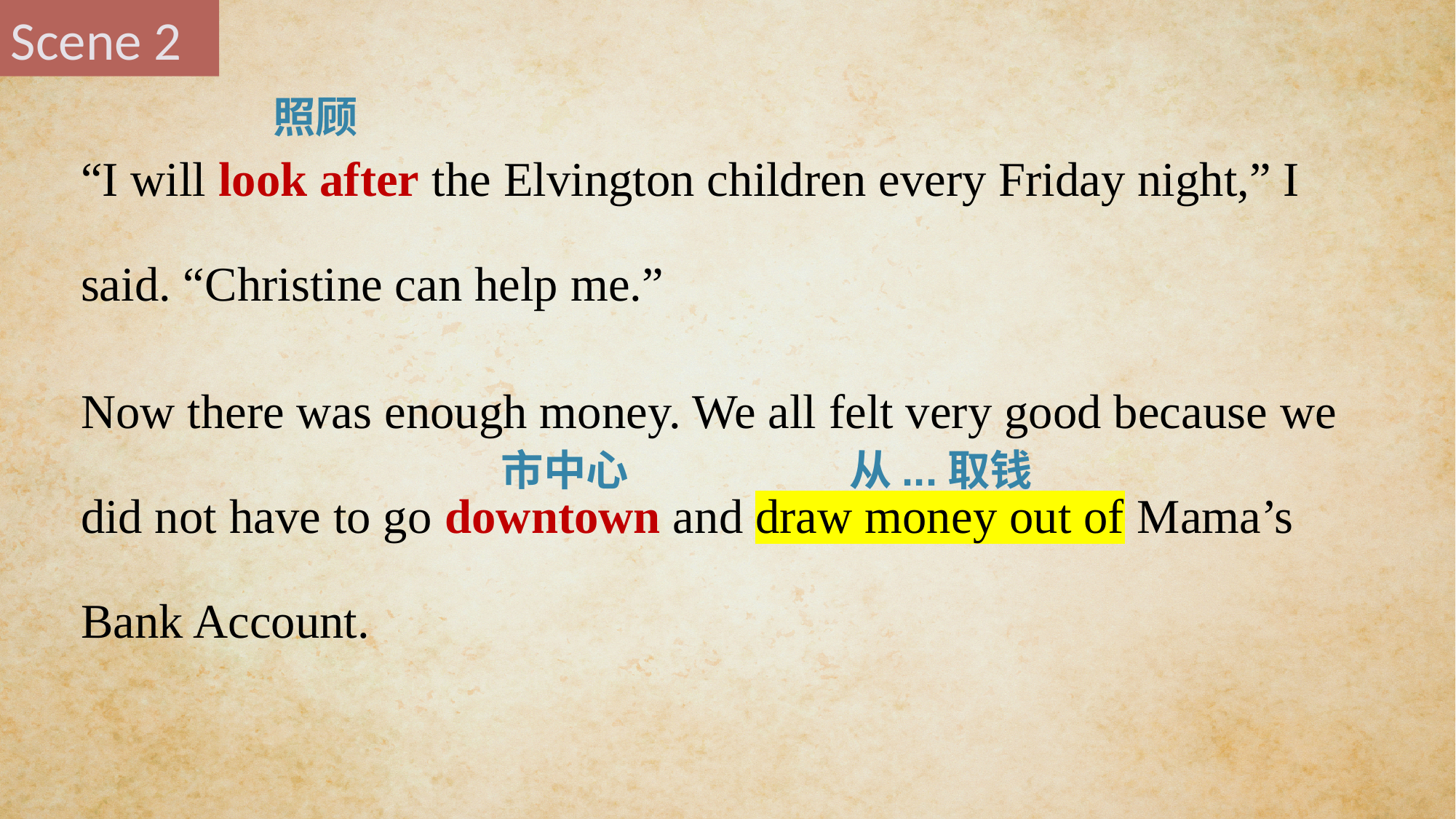

Scene 2
照顾
“I will look after the Elvington children every Friday night,” I said. “Christine can help me.”
Now there was enough money. We all felt very good because we did not have to go downtown and draw money out of Mama’s Bank Account.
市中心
从...取钱